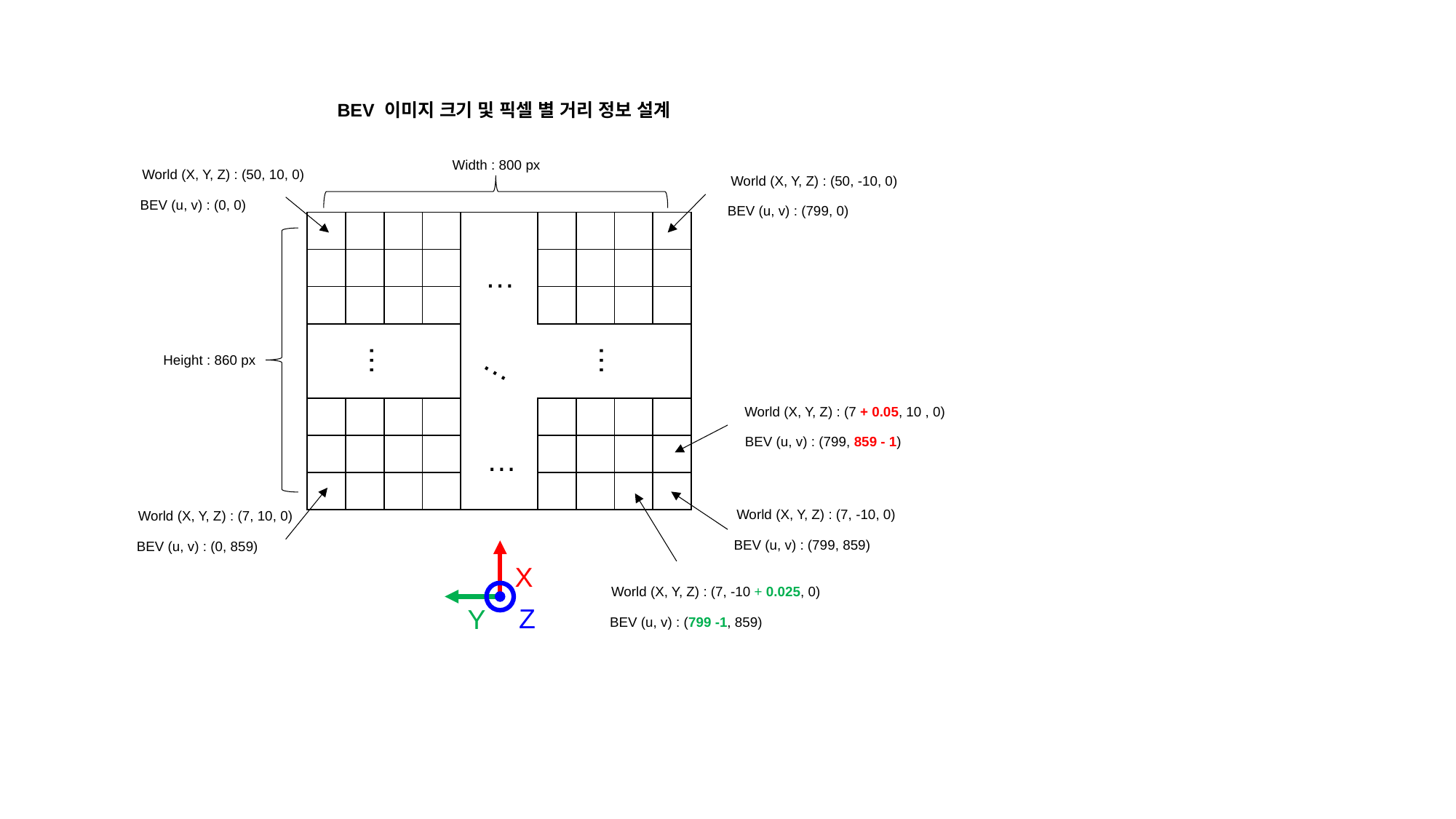

BEV 이미지 크기 및 픽셀 별 거리 정보 설계
Width : 800 px
World (X, Y, Z) : (50, 10, 0)
BEV (u, v) : (0, 0)
World (X, Y, Z) : (50, -10, 0)
BEV (u, v) : (799, 0)
|  |  |  |  |  |  |  |  |  |
| --- | --- | --- | --- | --- | --- | --- | --- | --- |
|  |  |  |  |  |  |  |  |  |
|  |  |  |  |  |  |  |  |  |
|  |  |  |  |  |  |  |  |  |
|  |  |  |  |  |  |  |  |  |
|  |  |  |  |  |  |  |  |  |
|  |  |  |  |  |  |  |  |  |

…
…
…
…
Height : 860 px
World (X, Y, Z) : (7 + 0.05, 10 , 0)
BEV (u, v) : (799, 859 - 1)
…
World (X, Y, Z) : (7, -10, 0)
BEV (u, v) : (799, 859)
World (X, Y, Z) : (7, 10, 0)
BEV (u, v) : (0, 859)
X

Z
Y
World (X, Y, Z) : (7, -10 + 0.025, 0)
BEV (u, v) : (799 -1, 859)